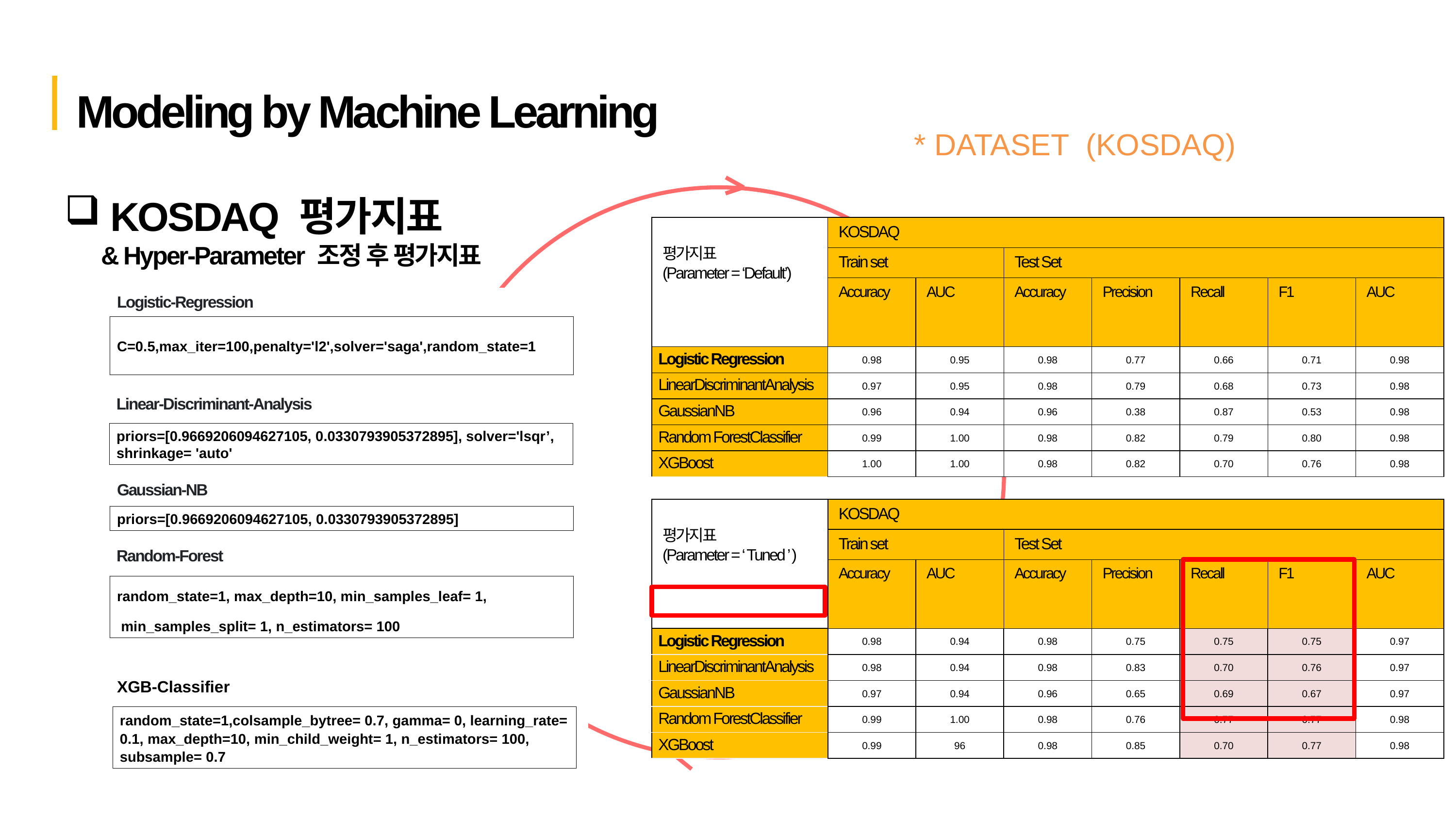

Modeling by Machine Learning

* DATASET  (KOSDAQ)
KOSDAQ 평가지표
& Hyper-Parameter 조정 후 평가지표

| 평가지표 (Parameter = ‘Default’) | KOSDAQ |  |  |  | Precision |  |  |
| --- | --- | --- | --- | --- | --- | --- | --- |
|  | Train set |  | Test Set |  |  |  |  |
|  | Accuracy | AUC | Accuracy | Precision | Recall | F1 | AUC |
| Logistic Regression | 0.98 | 0.95 | 0.98 | 0.77 | 0.66 | 0.71 | 0.98 |
| LinearDiscriminantAnalysis | 0.97 | 0.95 | 0.98 | 0.79 | 0.68 | 0.73 | 0.98 |
| GaussianNB | 0.96 | 0.94 | 0.96 | 0.38 | 0.87 | 0.53 | 0.98 |
| Random ForestClassifier | 0.99 | 1.00 | 0.98 | 0.82 | 0.79 | 0.80 | 0.98 |
| XGBoost | 1.00 | 1.00 | 0.98 | 0.82 | 0.70 | 0.76 | 0.98 |
Logistic-Regression

C=0.5,max_iter=100,penalty='l2',solver='saga',random_state=1

Linear-Discriminant-Analysis
priors=[0.9669206094627105, 0.0330793905372895], solver='lsqr’, shrinkage= 'auto'
Gaussian-NB
priors=[0.9669206094627105, 0.0330793905372895]
Random-Forest

random_state=1, max_depth=10, min_samples_leaf= 1,

 min_samples_split= 1, n_estimators= 100
XGB-Classifier
random_state=1,colsample_bytree= 0.7, gamma= 0, learning_rate= 0.1, max_depth=10, min_child_weight= 1, n_estimators= 100, subsample= 0.7

| 평가지표 (Parameter = ‘ Tuned ’ ) | KOSDAQ |  |  |  | Precision |  |  |
| --- | --- | --- | --- | --- | --- | --- | --- |
|  | Train set |  | Test Set |  |  |  |  |
|  | Accuracy | AUC | Accuracy | Precision | Recall | F1 | AUC |
| Logistic Regression | 0.98 | 0.94 | 0.98 | 0.75 | 0.75 | 0.75 | 0.97 |
| LinearDiscriminantAnalysis | 0.98 | 0.94 | 0.98 | 0.83 | 0.70 | 0.76 | 0.97 |
| GaussianNB | 0.97 | 0.94 | 0.96 | 0.65 | 0.69 | 0.67 | 0.97 |
| Random ForestClassifier | 0.99 | 1.00 | 0.98 | 0.76 | 0.77 | 0.77 | 0.98 |
| XGBoost | 0.99 | 96 | 0.98 | 0.85 | 0.70 | 0.77 | 0.98 |